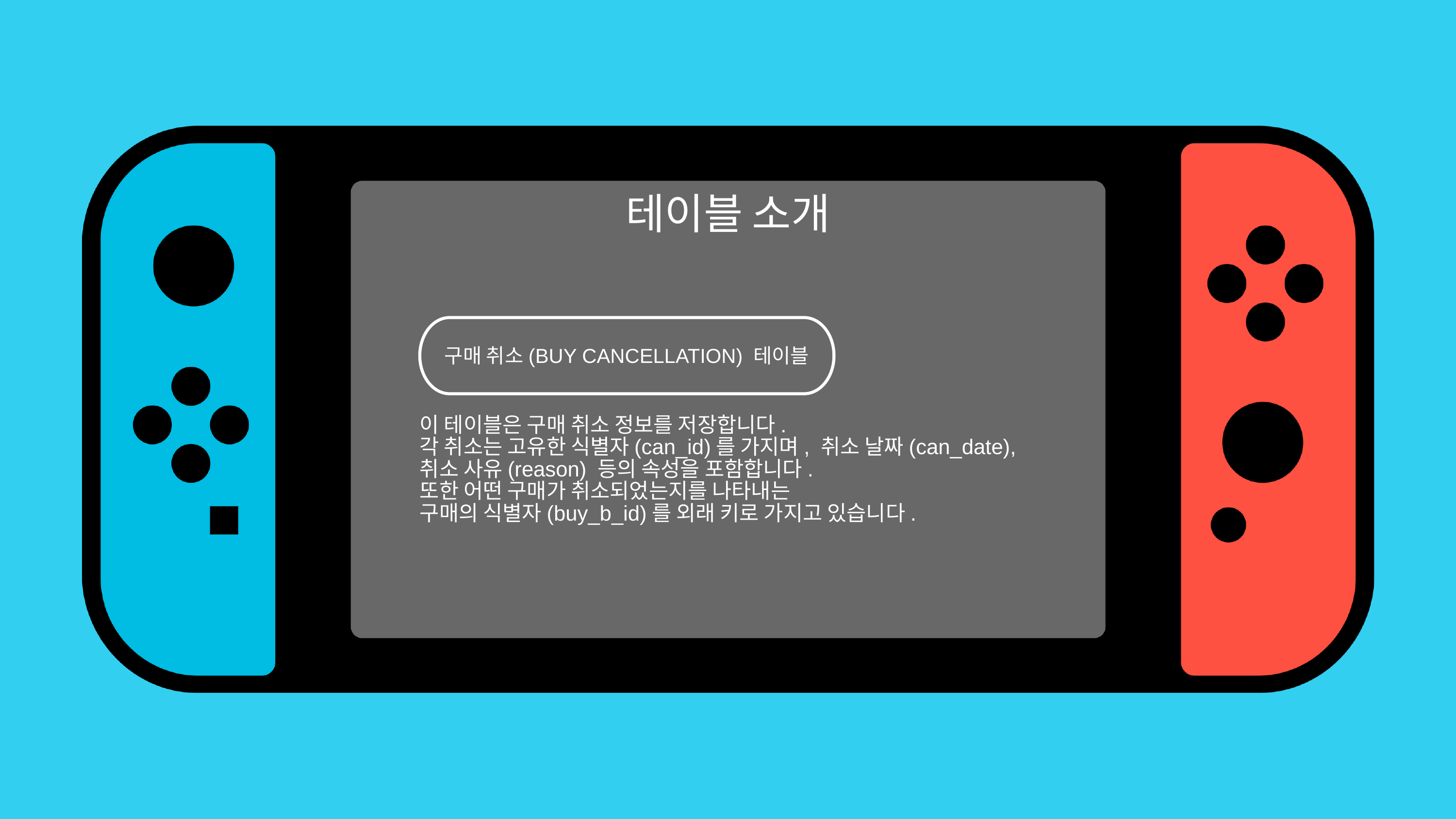

테이블 소개

구매 취소(BUY CANCELLATION) 테이블
이 테이블은 구매 취소 정보를 저장합니다.
각 취소는 고유한 식별자(can_id)를 가지며, 취소 날짜(can_date),
취소 사유(reason) 등의 속성을 포함합니다.
또한 어떤 구매가 취소되었는지를 나타내는
구매의 식별자(buy_b_id)를 외래 키로 가지고 있습니다.